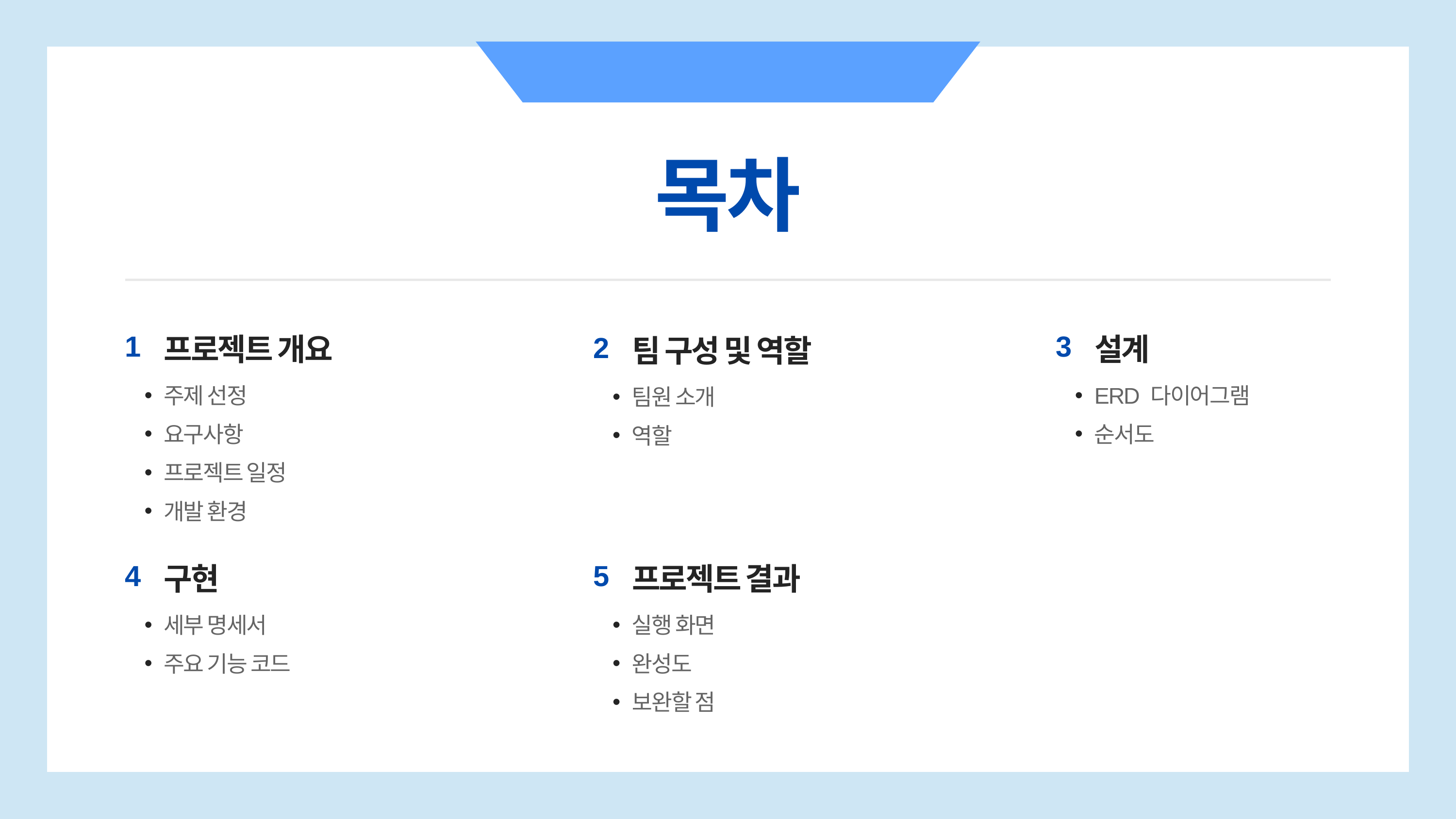

목차

1
3
프로젝트 개요
2
설계
팀 구성 및 역할
주제 선정
요구사항
프로젝트 일정
개발 환경
ERD 다이어그램
순서도
팀원 소개
역할
4
5
구현
프로젝트 결과
세부 명세서
주요 기능 코드
실행 화면
완성도
보완할 점